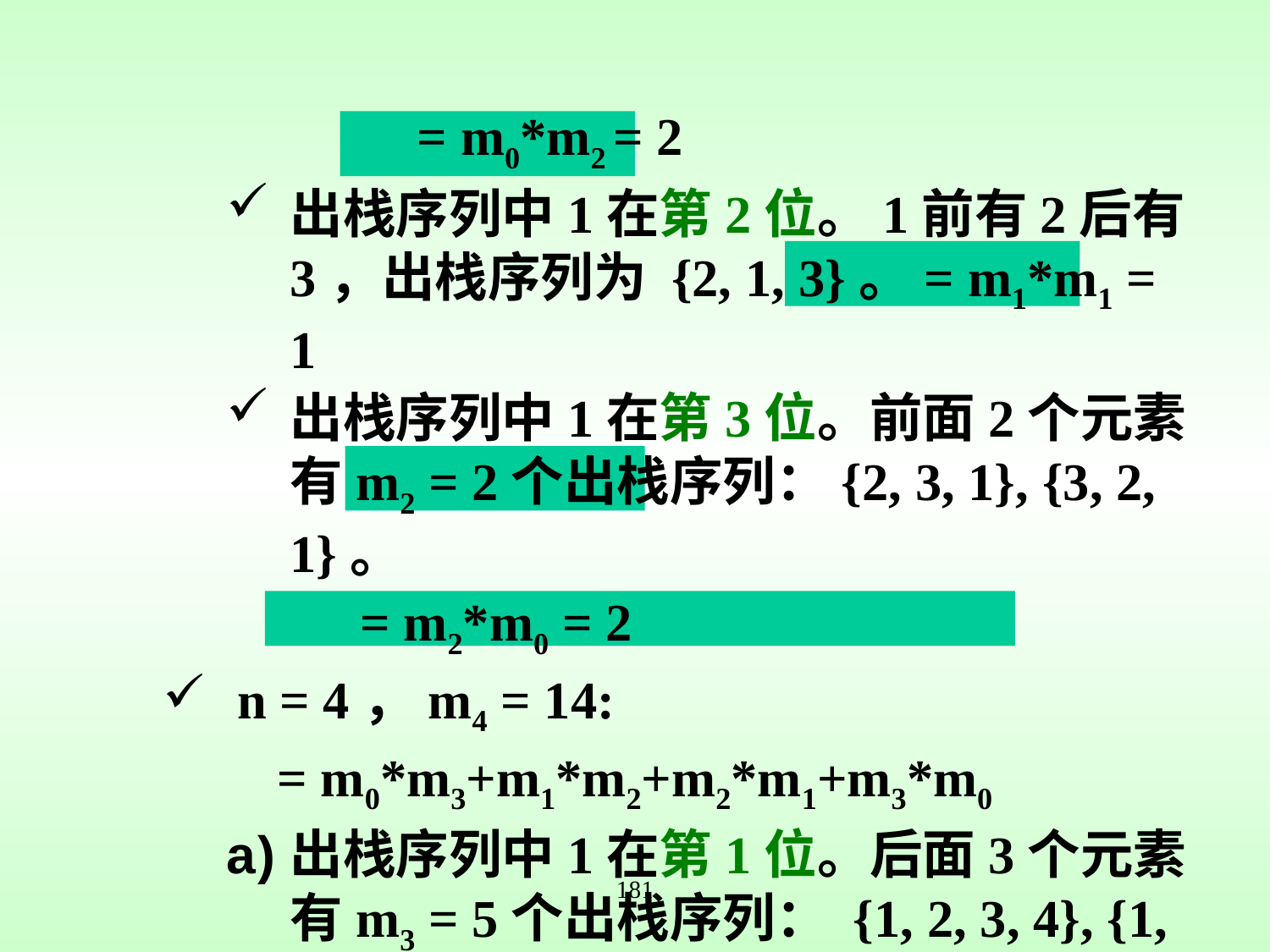

= m0*m2 = 2
出栈序列中1在第2位。1前有2后有3，出栈序列为 {2, 1, 3}。= m1*m1 = 1
出栈序列中1在第3位。前面2个元素有m2 = 2个出栈序列：{2, 3, 1}, {3, 2, 1}。
          = m2*m0 = 2
n = 4，m4 = 14:
	   = m0*m3+m1*m2+m2*m1+m3*m0
出栈序列中1在第1位。后面3个元素有m3 = 5个出栈序列： {1, 2, 3, 4}, {1, 2, 4, 3}, {1, 3, 2, 4}, {1, 3, 4, 2}, {1, 4, 3, 2}。

181